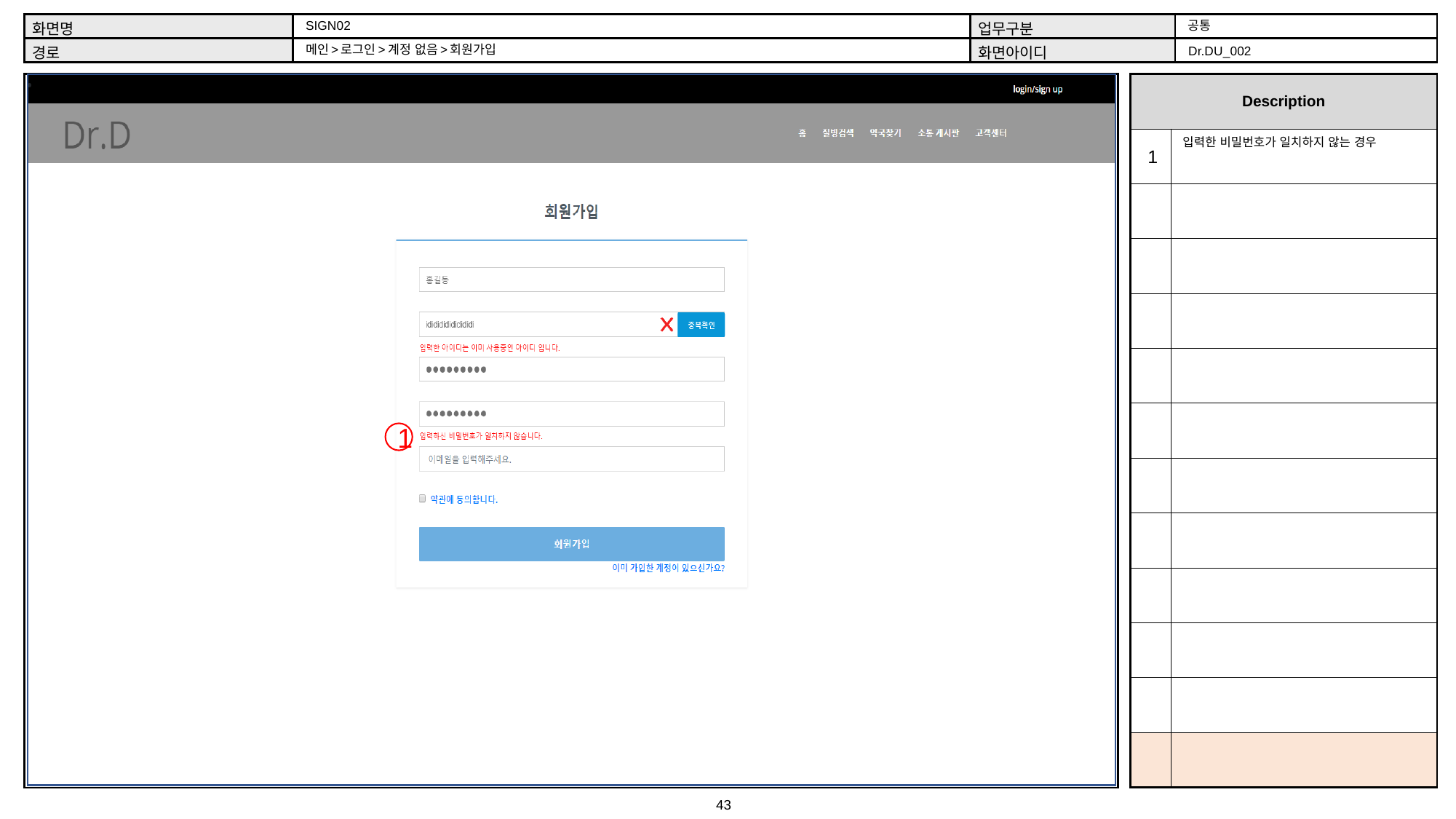

공통
SIGN02

메인>로그인>계정 없음>회원가입
Dr.DU_002

입력한 비밀번호가 일치하지 않는 경우
1
1